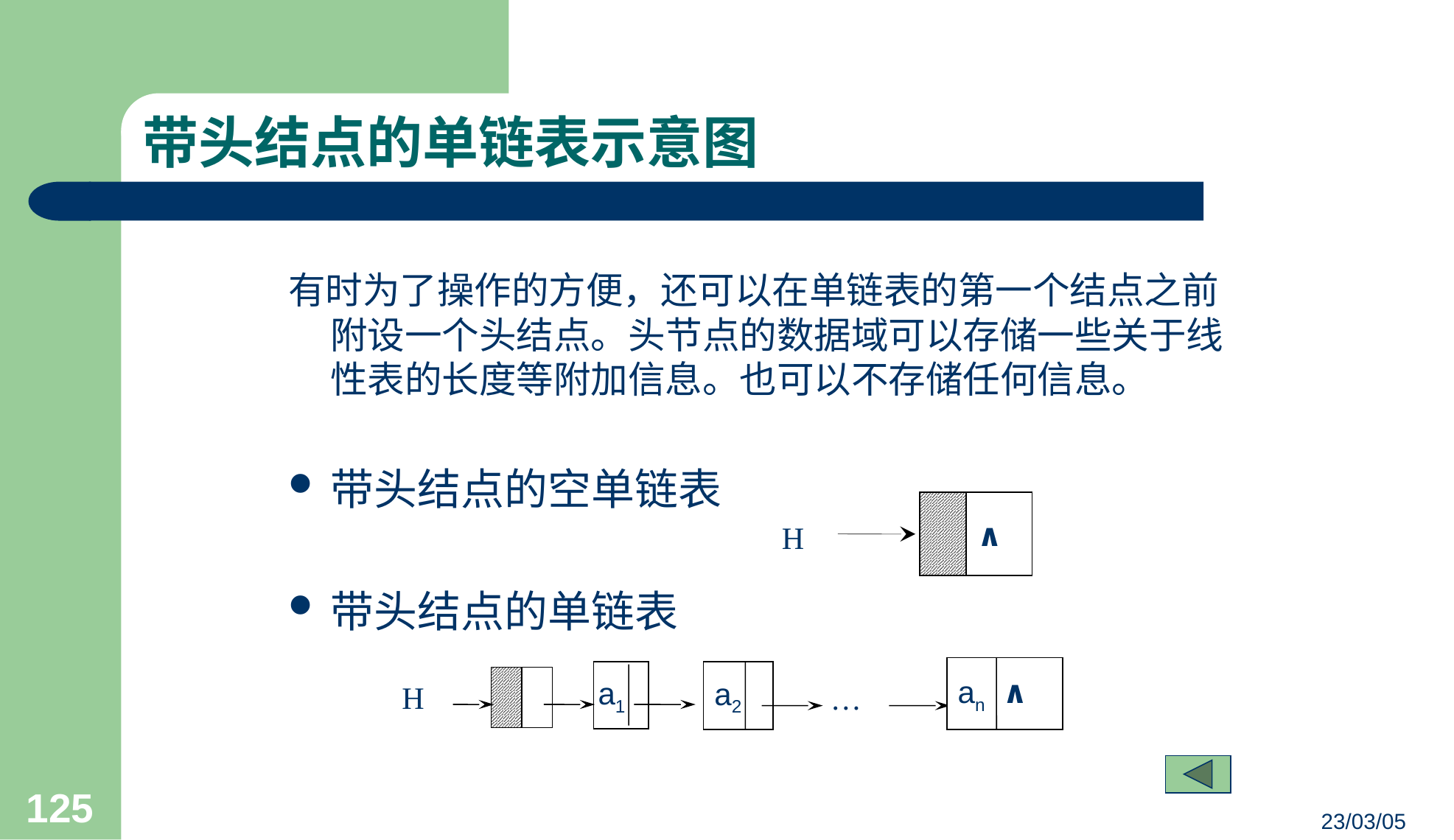

# 带头结点的单链表示意图
有时为了操作的方便，还可以在单链表的第一个结点之前附设一个头结点。头节点的数据域可以存储一些关于线性表的长度等附加信息。也可以不存储任何信息。

带头结点的空单链表

带头结点的单链表
H

∧

…
an  ∧

a1
a2

H

125
23/03/05